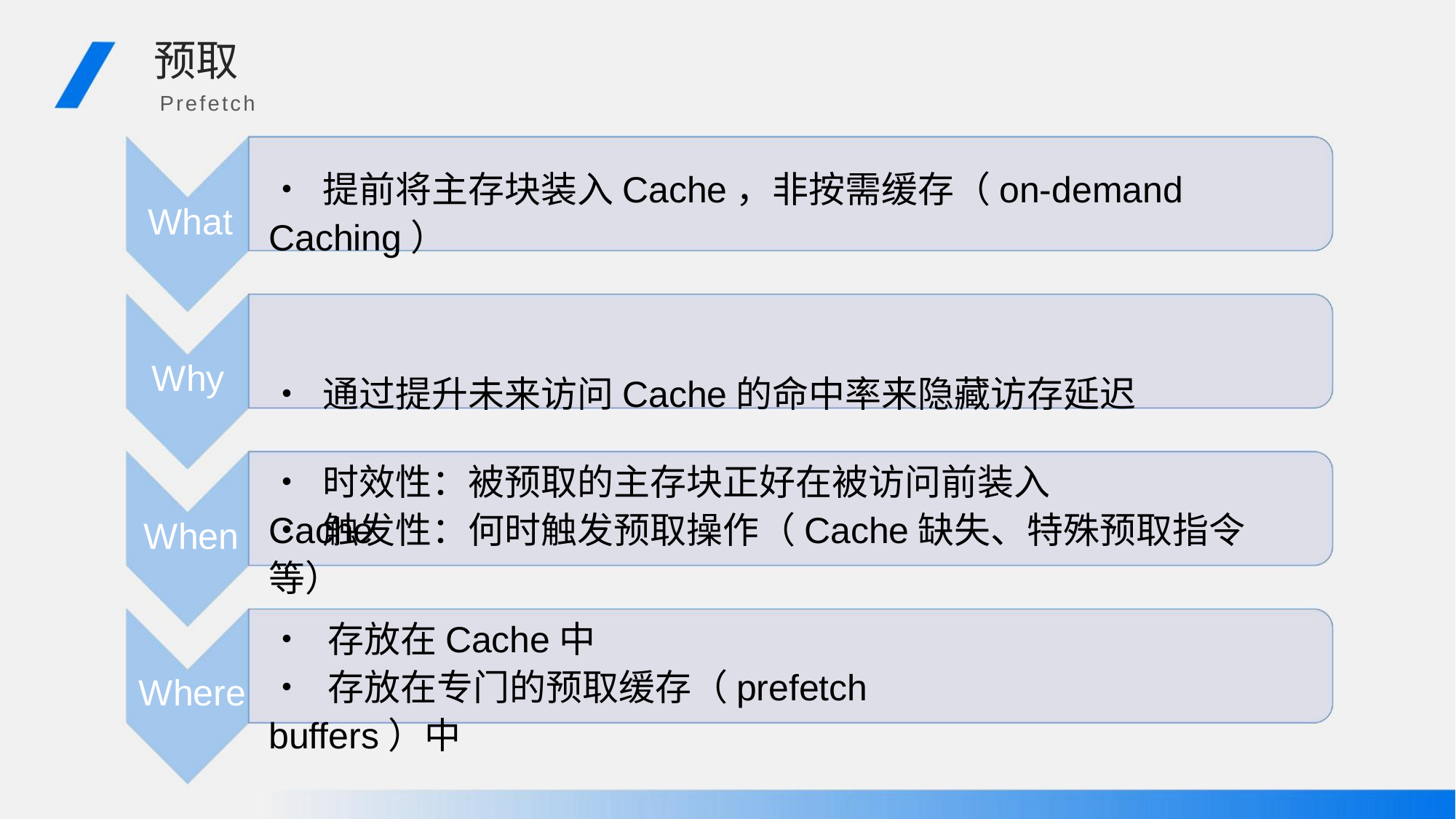

预取
Prefetch
• 提前将主存块装入Cache，非按需缓存（on-demand Caching）
• 通过提升未来访问Cache的命中率来隐藏访存延迟
What
Why
• 时效性：被预取的主存块正好在被访问前装入Cache
• 触发性：何时触发预取操作（Cache缺失、特殊预取指令等）
When
Where
• 存放在Cache中
• 存放在专门的预取缓存（prefetch buffers）中